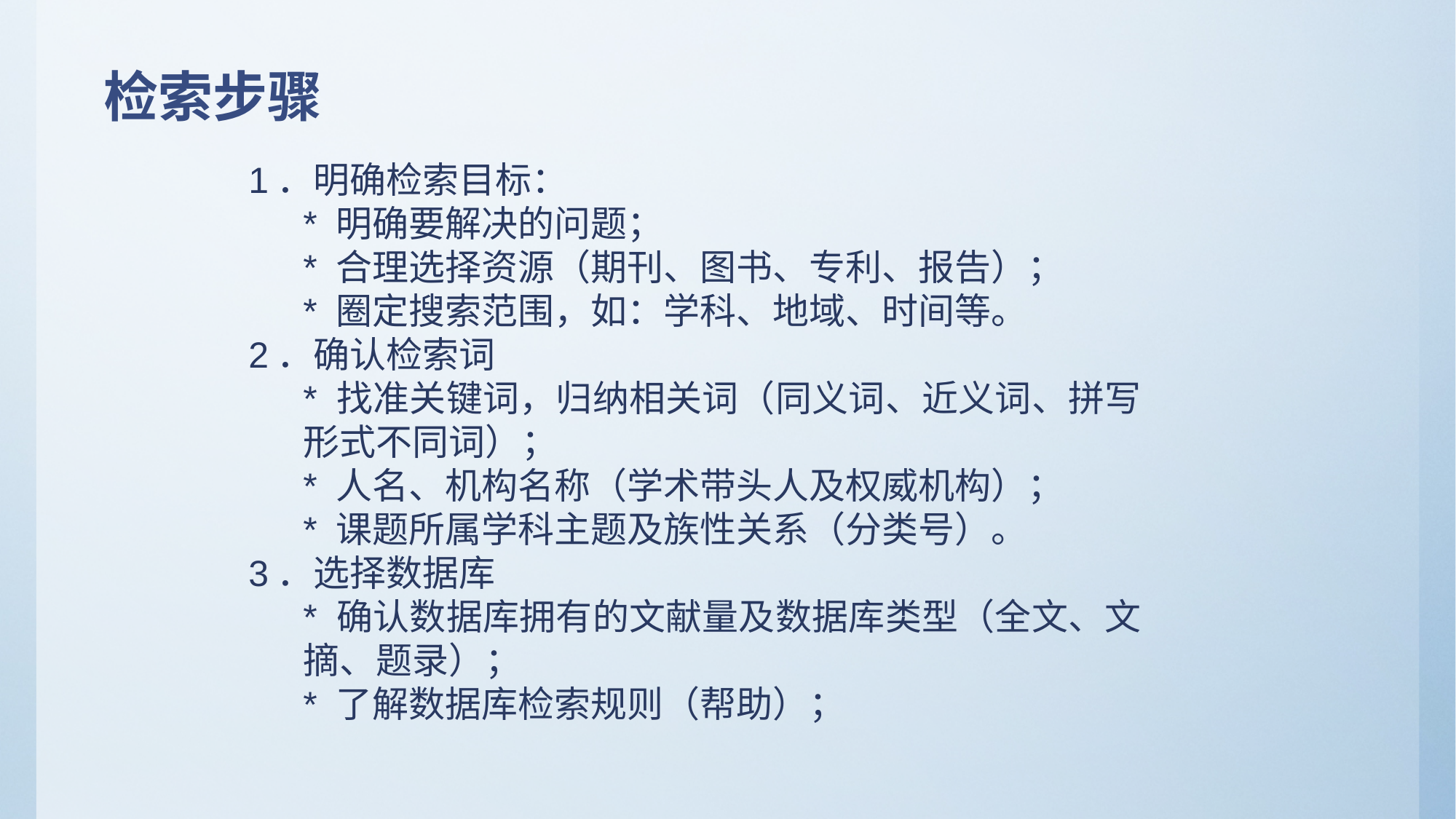

检索步骤
1．明确检索目标：
* 明确要解决的问题；
* 合理选择资源（期刊、图书、专利、报告）；
* 圈定搜索范围，如：学科、地域、时间等。
2．确认检索词
* 找准关键词，归纳相关词（同义词、近义词、拼写形式不同词）；
* 人名、机构名称（学术带头人及权威机构）；
* 课题所属学科主题及族性关系（分类号）。
3．选择数据库
* 确认数据库拥有的文献量及数据库类型（全文、文摘、题录）；
* 了解数据库检索规则（帮助）；